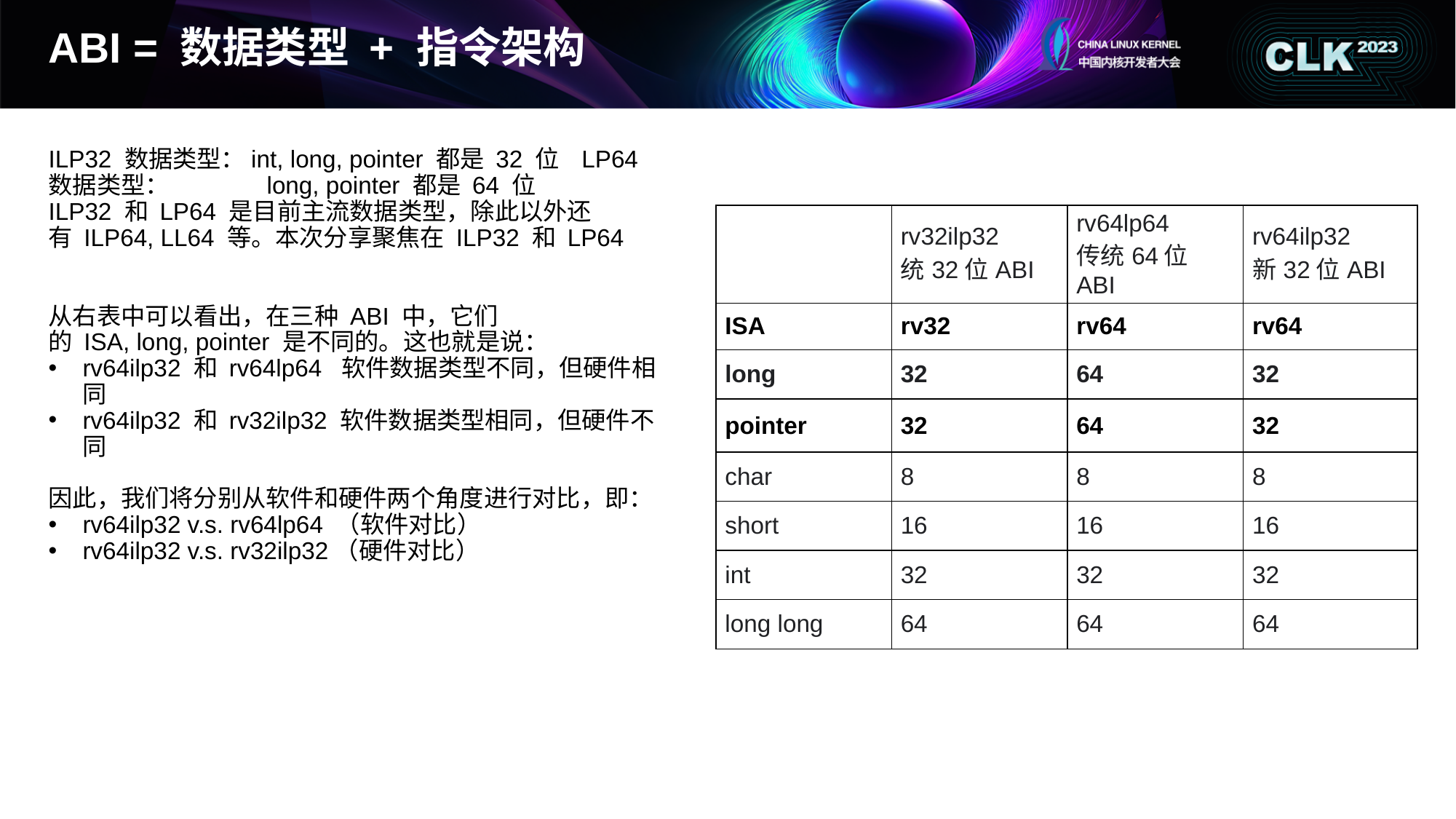

# ABI = 数据类型 + 指令架构
ILP32 数据类型：int, long, pointer 都是 32 位   LP64  数据类型：	long, pointer 都是 64 位
ILP32 和 LP64 是目前主流数据类型，除此以外还有 ILP64, LL64 等。本次分享聚焦在 ILP32 和 LP64

从右表中可以看出，在三种 ABI 中，它们的 ISA, long, pointer 是不同的。这也就是说：
rv64ilp32 和 rv64lp64  软件数据类型不同，但硬件相同
rv64ilp32 和 rv32ilp32 软件数据类型相同，但硬件不同

因此，我们将分别从软件和硬件两个角度进行对比，即：
rv64ilp32 v.s. rv64lp64 （软件对比）
rv64ilp32 v.s. rv32ilp32（硬件对比）

|  | rv32ilp32 统32位ABI | rv64lp64 传统64位ABI | rv64ilp32 新32位ABI |
| --- | --- | --- | --- |
| ISA | rv32 | rv64 | rv64 |
| long | 32 | 64 | 32 |
| pointer | 32 | 64 | 32 |
| char | 8 | 8 | 8 |
| short | 16 | 16 | 16 |
| int | 32 | 32 | 32 |
| long long | 64 | 64 | 64 |